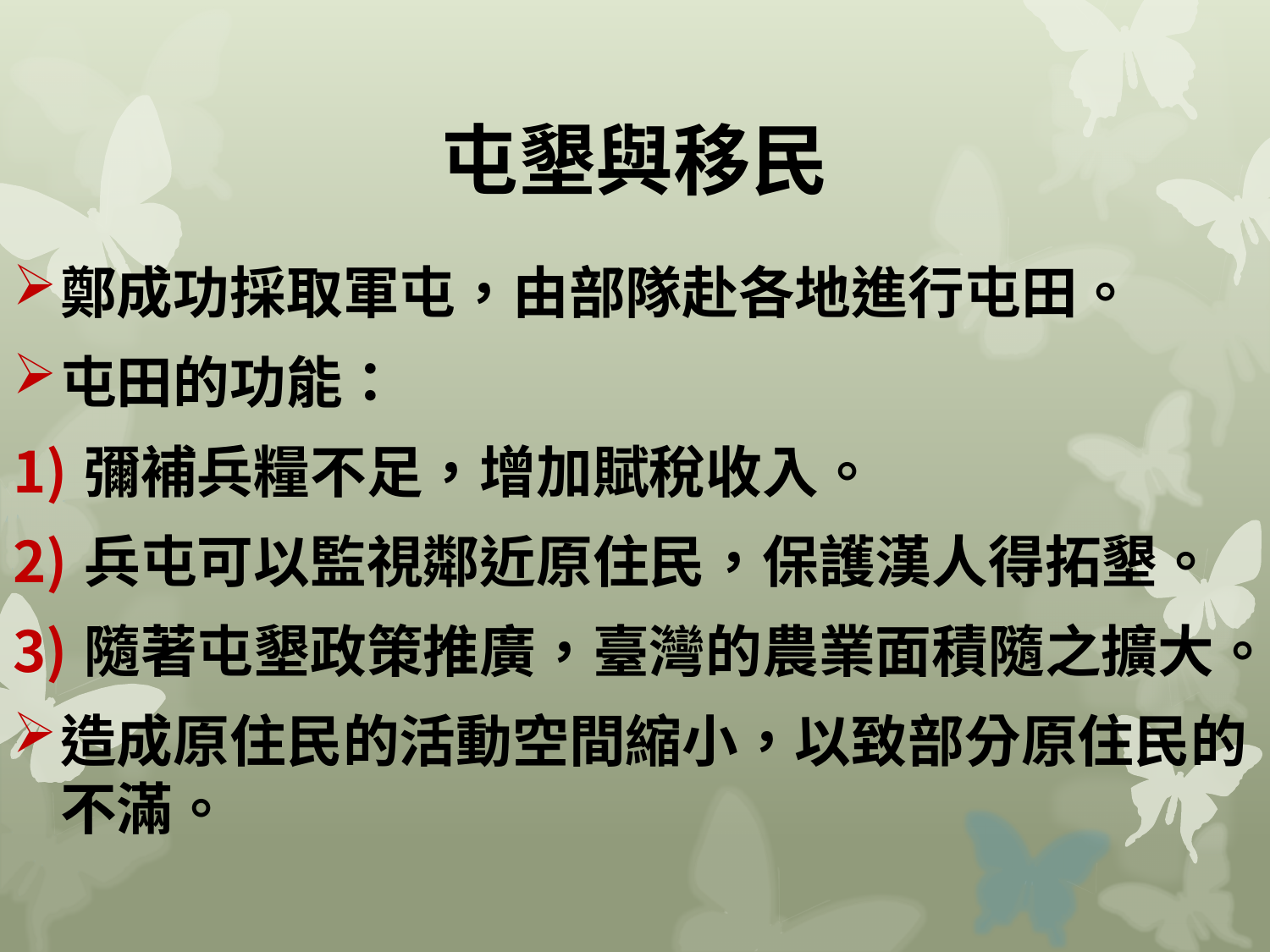

# 屯墾與移民
鄭成功採取軍屯，由部隊赴各地進行屯田。
屯田的功能：
彌補兵糧不足，增加賦稅收入。
兵屯可以監視鄰近原住民，保護漢人得拓墾。
隨著屯墾政策推廣，臺灣的農業面積隨之擴大。
造成原住民的活動空間縮小，以致部分原住民的不滿。